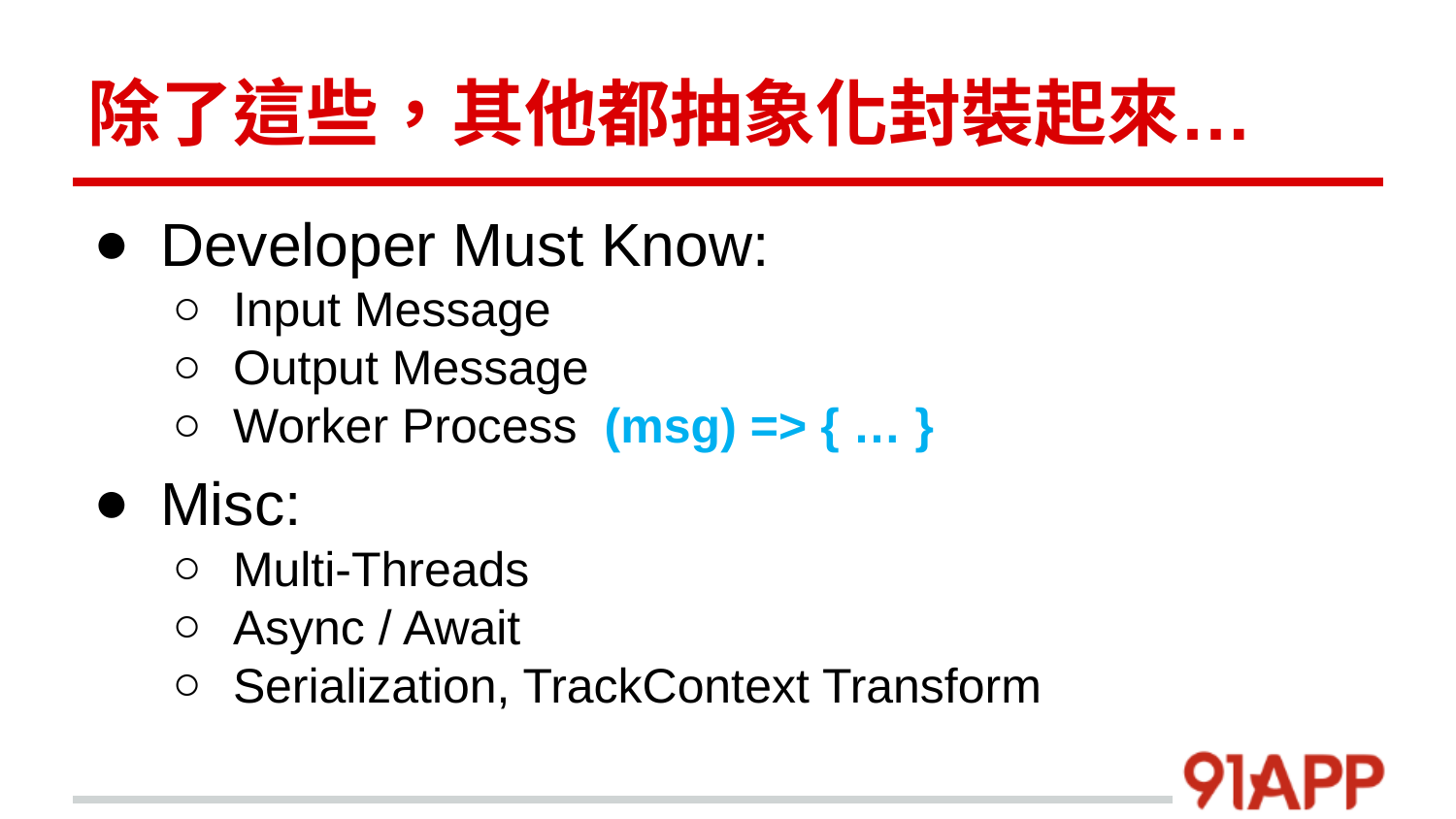

# 除了這些，其他都抽象化封裝起來…
Developer Must Know:
Input Message
Output Message
Worker Process  (msg) => { … }
Misc:
Multi-Threads
Async / Await
Serialization, TrackContext Transform